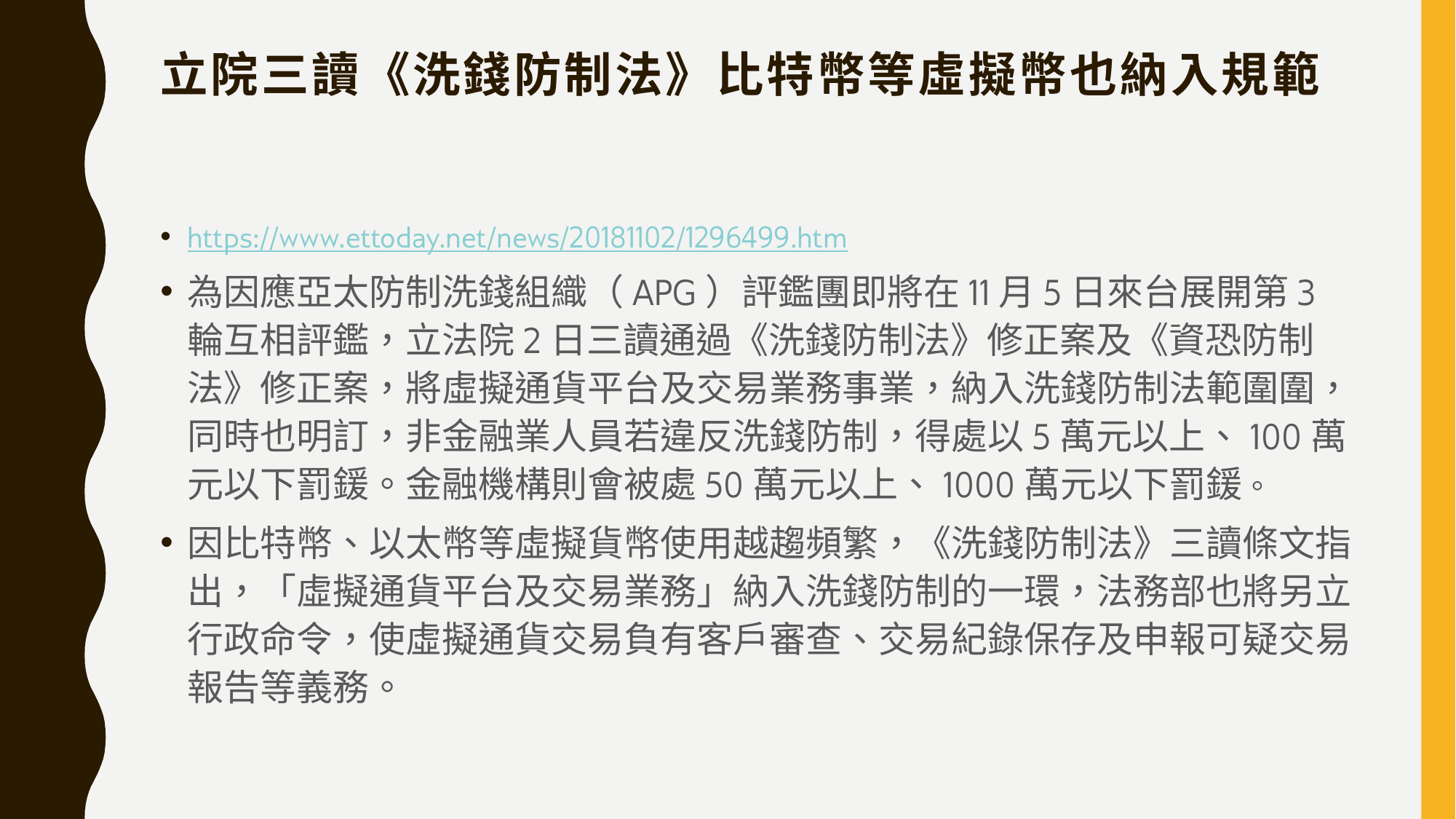

# 立院三讀《洗錢防制法》比特幣等虛擬幣也納入規範
https://www.ettoday.net/news/20181102/1296499.htm
為因應亞太防制洗錢組織（APG）評鑑團即將在11月5日來台展開第3輪互相評鑑，立法院2日三讀通過《洗錢防制法》修正案及《資恐防制法》修正案，將虛擬通貨平台及交易業務事業，納入洗錢防制法範圍圍，同時也明訂，非金融業人員若違反洗錢防制，得處以5萬元以上、100萬元以下罰鍰。金融機構則會被處50萬元以上、1000萬元以下罰鍰。
因比特幣、以太幣等虛擬貨幣使用越趨頻繁，《洗錢防制法》三讀條文指出，「虛擬通貨平台及交易業務」納入洗錢防制的一環，法務部也將另立行政命令，使虛擬通貨交易負有客戶審查、交易紀錄保存及申報可疑交易報告等義務。